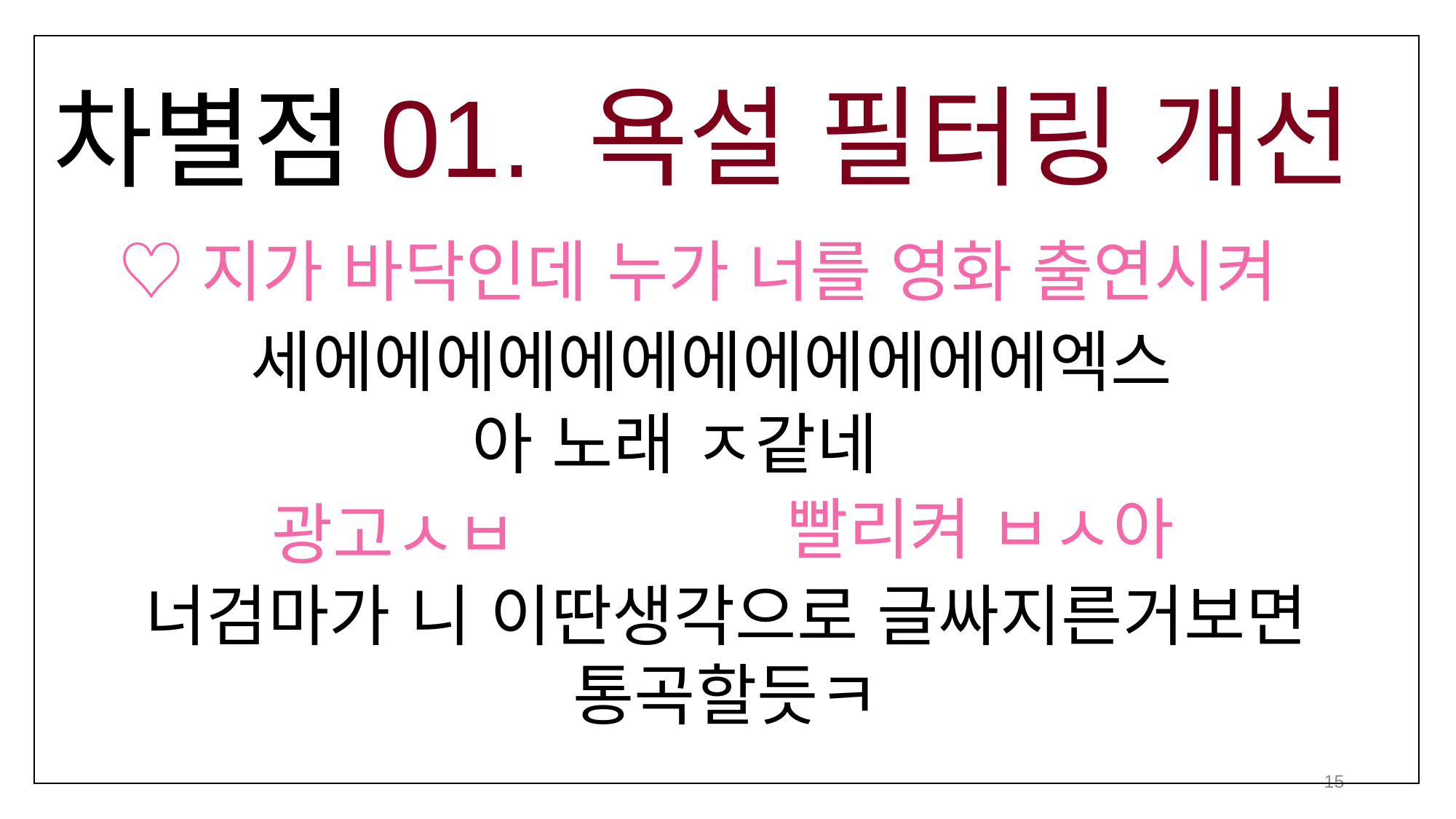

01. 욕설 필터링 개선
차별점
♡지가 바닥인데 누가 너를 영화 출연시켜
세에에에에에에에에에에에에엑스
아 노래 ㅈ같네
빨리켜 ㅂㅅ아
광고ㅅㅂ
너검마가 니 이딴생각으로 글싸지른거보면 통곡할듯ㅋ
15